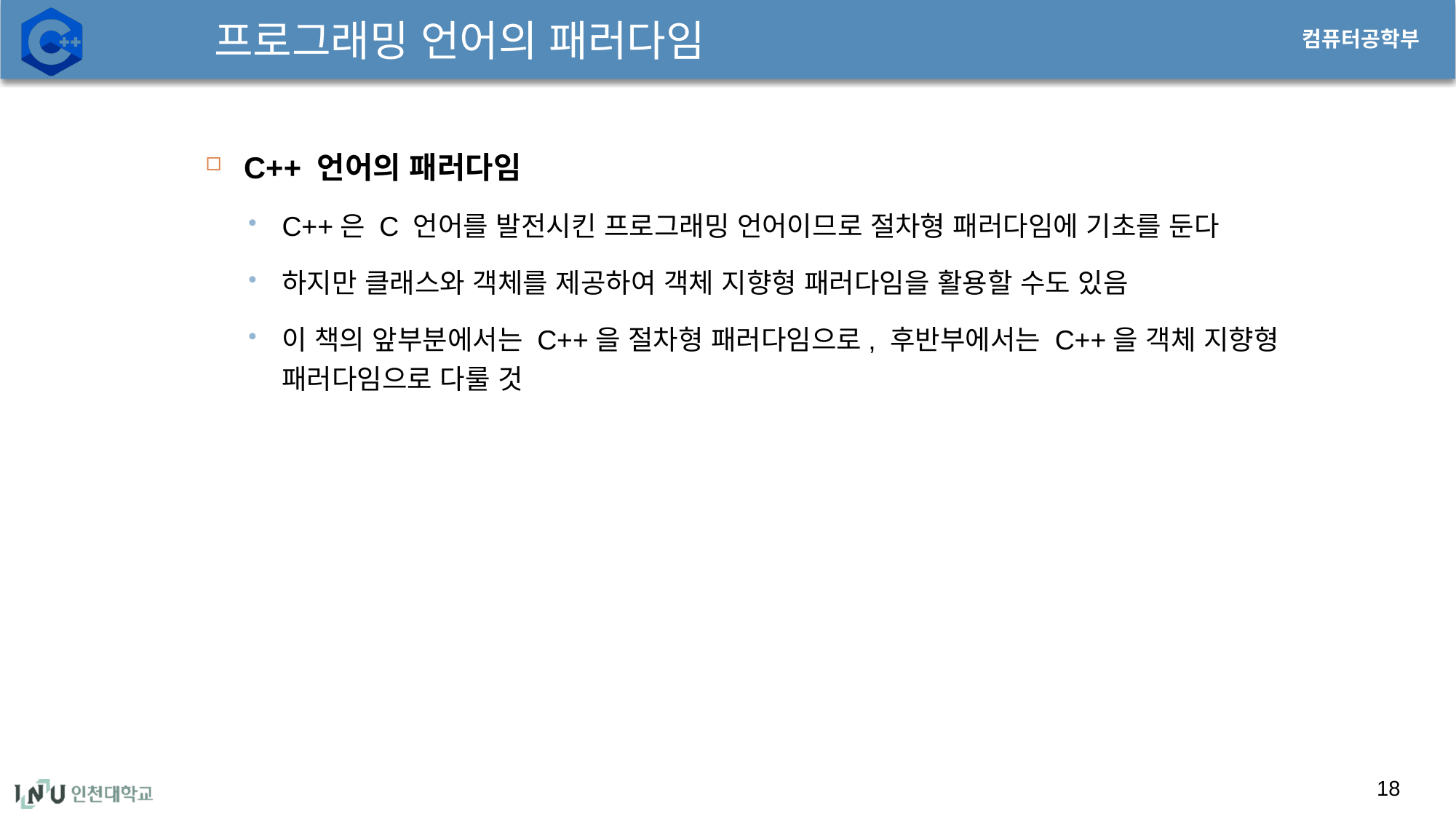

# 프로그래밍 언어의 패러다임
C++ 언어의 패러다임
C++은 C 언어를 발전시킨 프로그래밍 언어이므로 절차형 패러다임에 기초를 둔다
하지만 클래스와 객체를 제공하여 객체 지향형 패러다임을 활용할 수도 있음
이 책의 앞부분에서는 C++을 절차형 패러다임으로, 후반부에서는 C++을 객체 지향형 패러다임으로 다룰 것